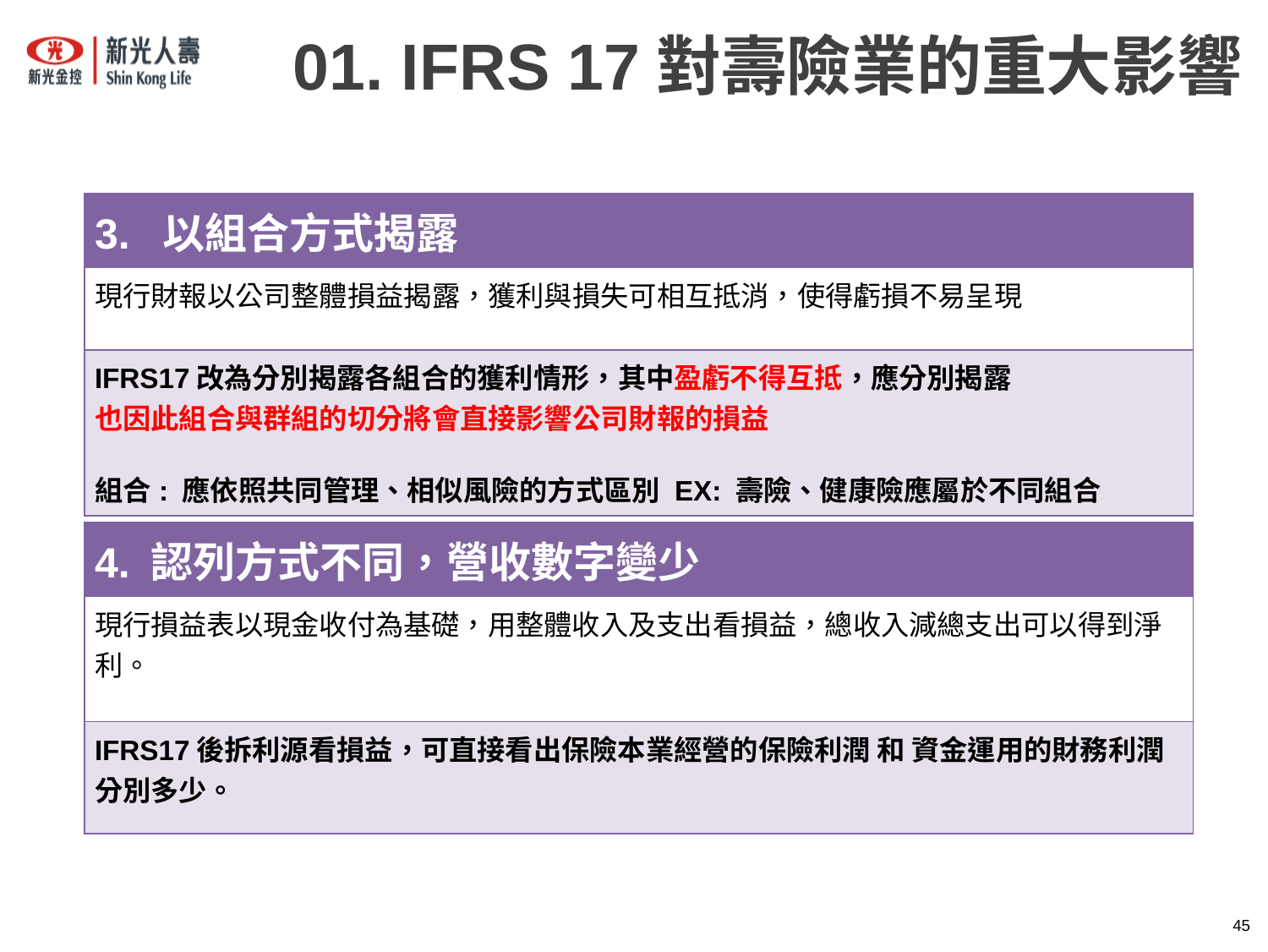

01. IFRS 17對壽險業的重大影響
| 3. 以組合方式揭露 |
| --- |
| 現行財報以公司整體損益揭露，獲利與損失可相互抵消，使得虧損不易呈現 |
| IFRS17改為分別揭露各組合的獲利情形，其中盈虧不得互抵，應分別揭露 也因此組合與群組的切分將會直接影響公司財報的損益 組合: 應依照共同管理、相似風險的方式區別 EX: 壽險、健康險應屬於不同組合 |
| 4. 認列方式不同，營收數字變少 |
| --- |
| 現行損益表以現金收付為基礎，用整體收入及支出看損益，總收入減總支出可以得到淨利。 |
| IFRS17後拆利源看損益，可直接看出保險本業經營的保險利潤 和 資金運用的財務利潤分別多少。 |